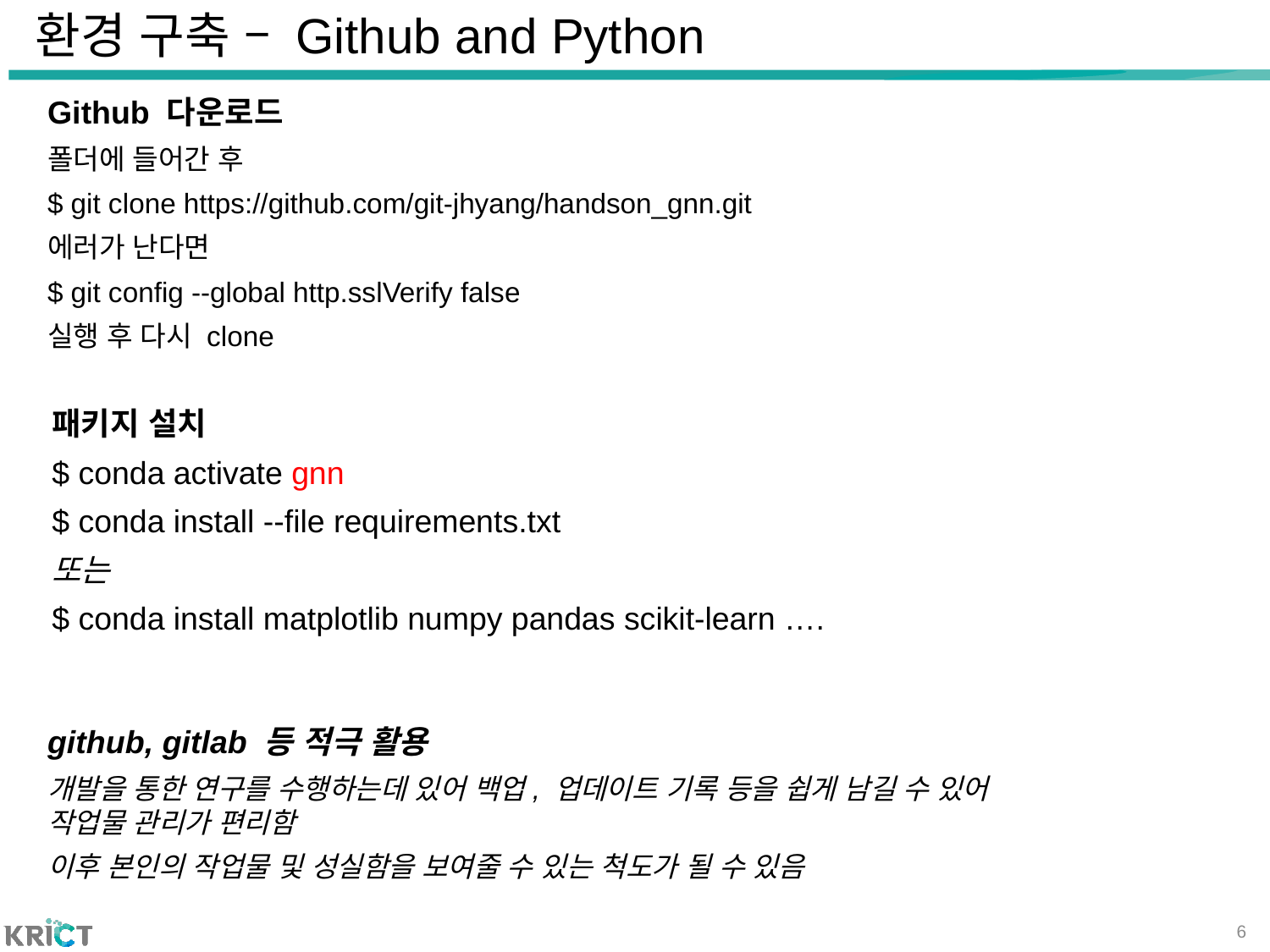

# 환경 구축 – Github and Python
Github 다운로드
폴더에 들어간 후
$ git clone https://github.com/git-jhyang/handson_gnn.git
에러가 난다면
$ git config --global http.sslVerify false
실행 후 다시 clone
패키지 설치
$ conda activate gnn
$ conda install --file requirements.txt
또는
$ conda install matplotlib numpy pandas scikit-learn ….
github, gitlab 등 적극 활용
개발을 통한 연구를 수행하는데 있어 백업, 업데이트 기록 등을 쉽게 남길 수 있어 작업물 관리가 편리함
이후 본인의 작업물 및 성실함을 보여줄 수 있는 척도가 될 수 있음
6